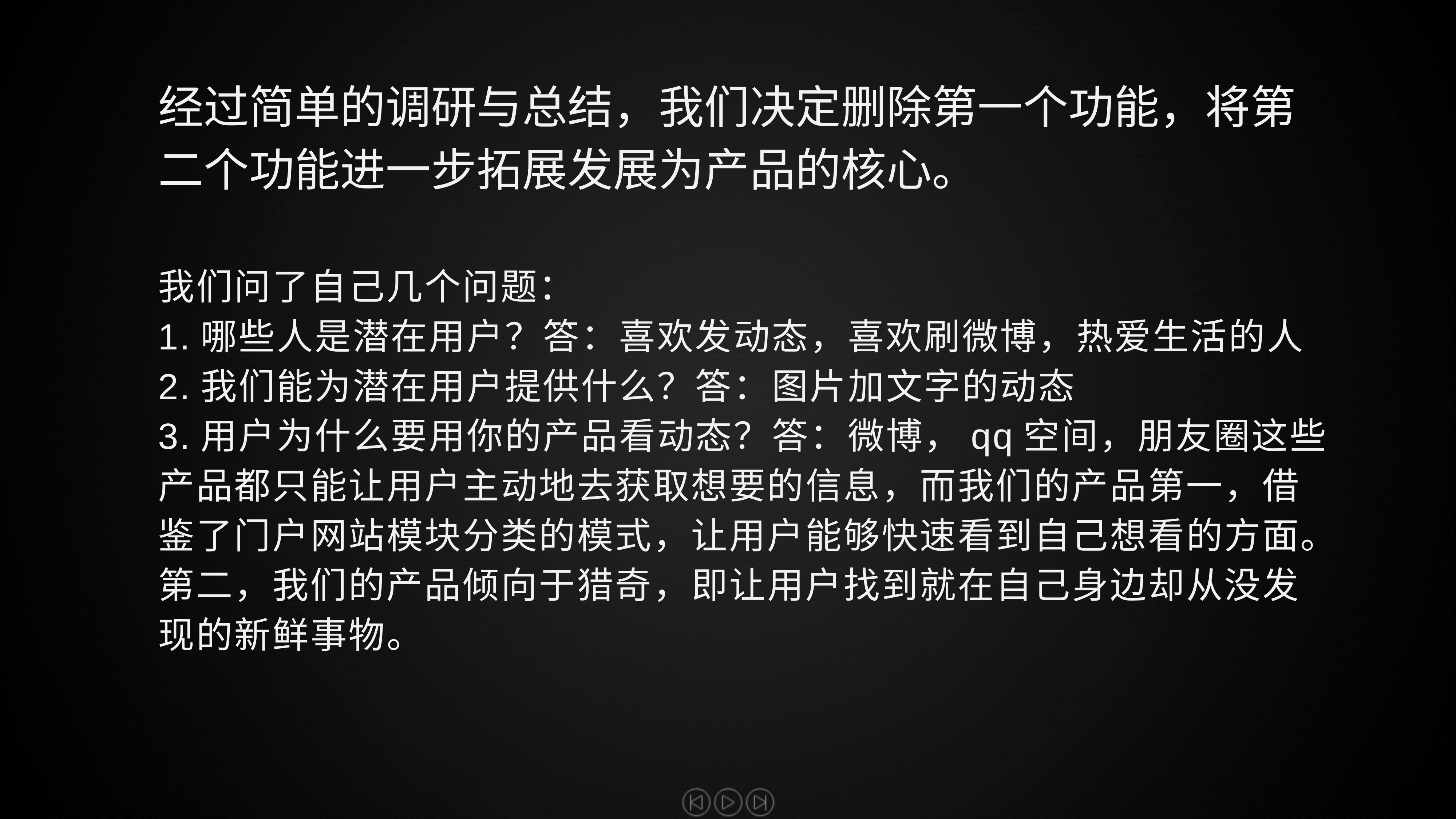

经过简单的调研与总结，我们决定删除第一个功能，将第二个功能进一步拓展发展为产品的核心。

我们问了自己几个问题：
1.哪些人是潜在用户？答：喜欢发动态，喜欢刷微博，热爱生活的人
2.我们能为潜在用户提供什么？答：图片加文字的动态
3.用户为什么要用你的产品看动态？答：微博，qq空间，朋友圈这些产品都只能让用户主动地去获取想要的信息，而我们的产品第一，借鉴了门户网站模块分类的模式，让用户能够快速看到自己想看的方面。第二，我们的产品倾向于猎奇，即让用户找到就在自己身边却从没发现的新鲜事物。